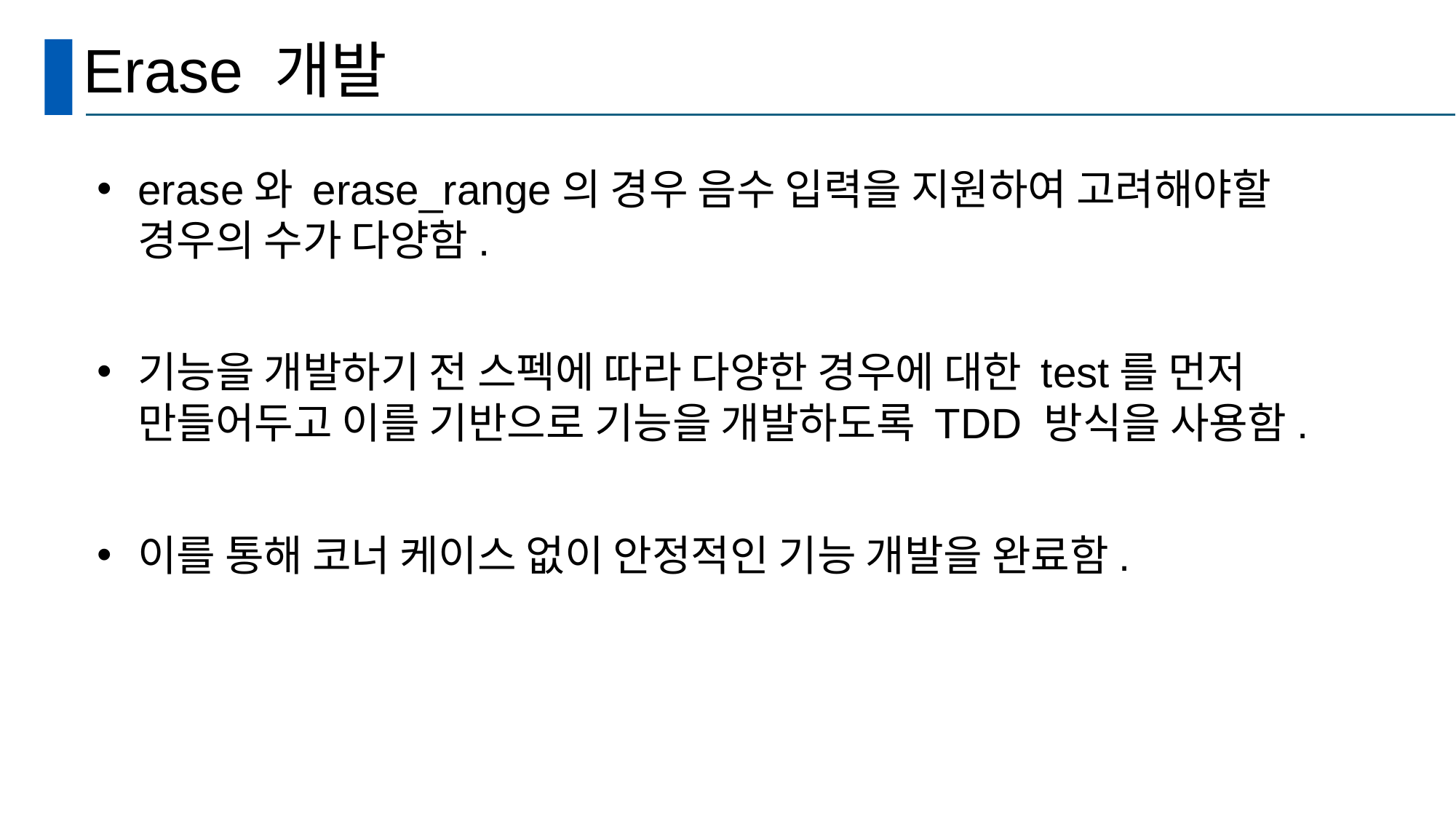

# Erase 개발
erase와 erase_range의 경우 음수 입력을 지원하여 고려해야할 경우의 수가 다양함.

기능을 개발하기 전 스펙에 따라 다양한 경우에 대한 test를 먼저 만들어두고 이를 기반으로 기능을 개발하도록 TDD 방식을 사용함.

이를 통해 코너 케이스 없이 안정적인 기능 개발을 완료함.